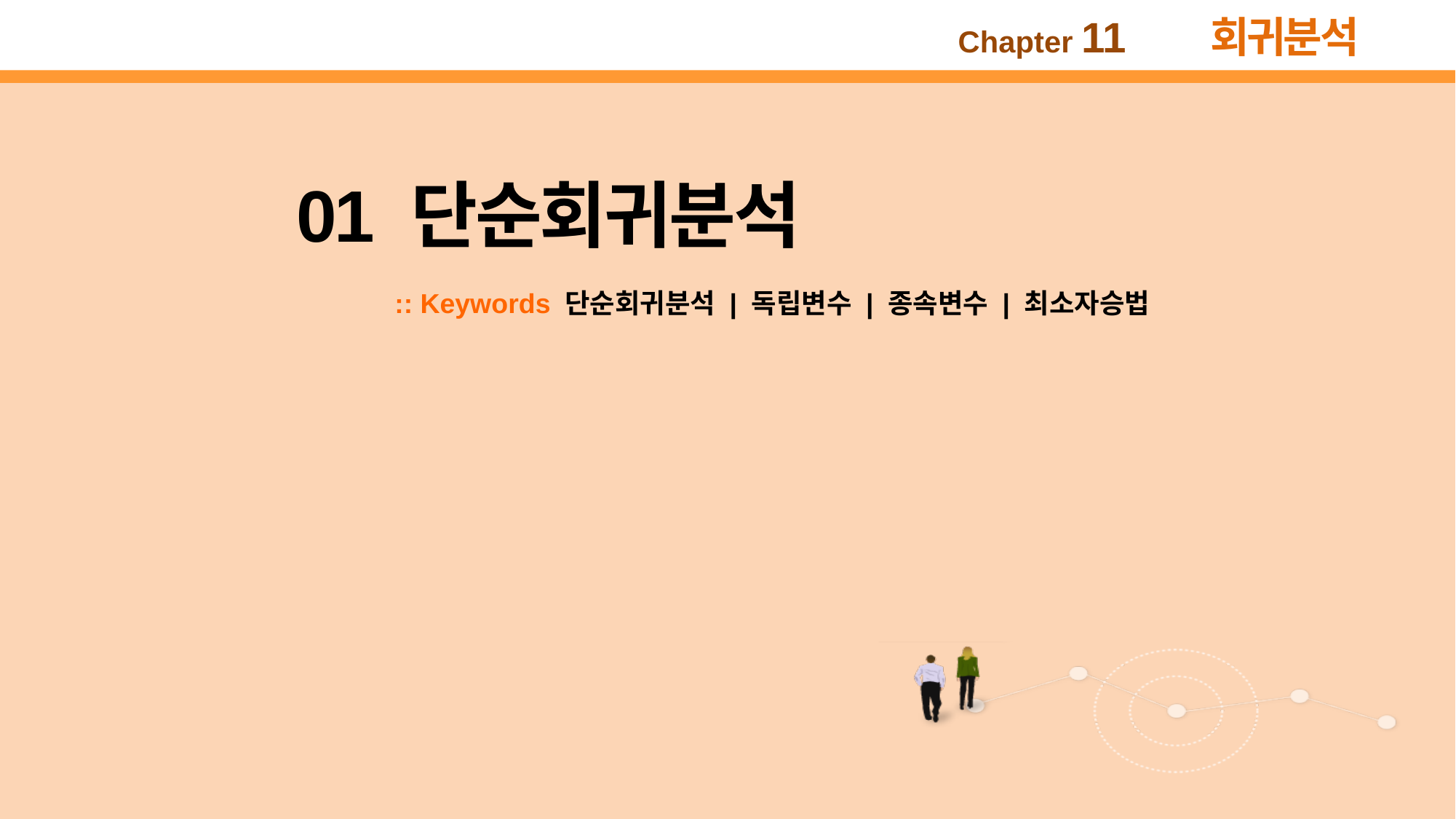

01 단순회귀분석
:: Keywords 단순회귀분석 | 독립변수 | 종속변수 | 최소자승법